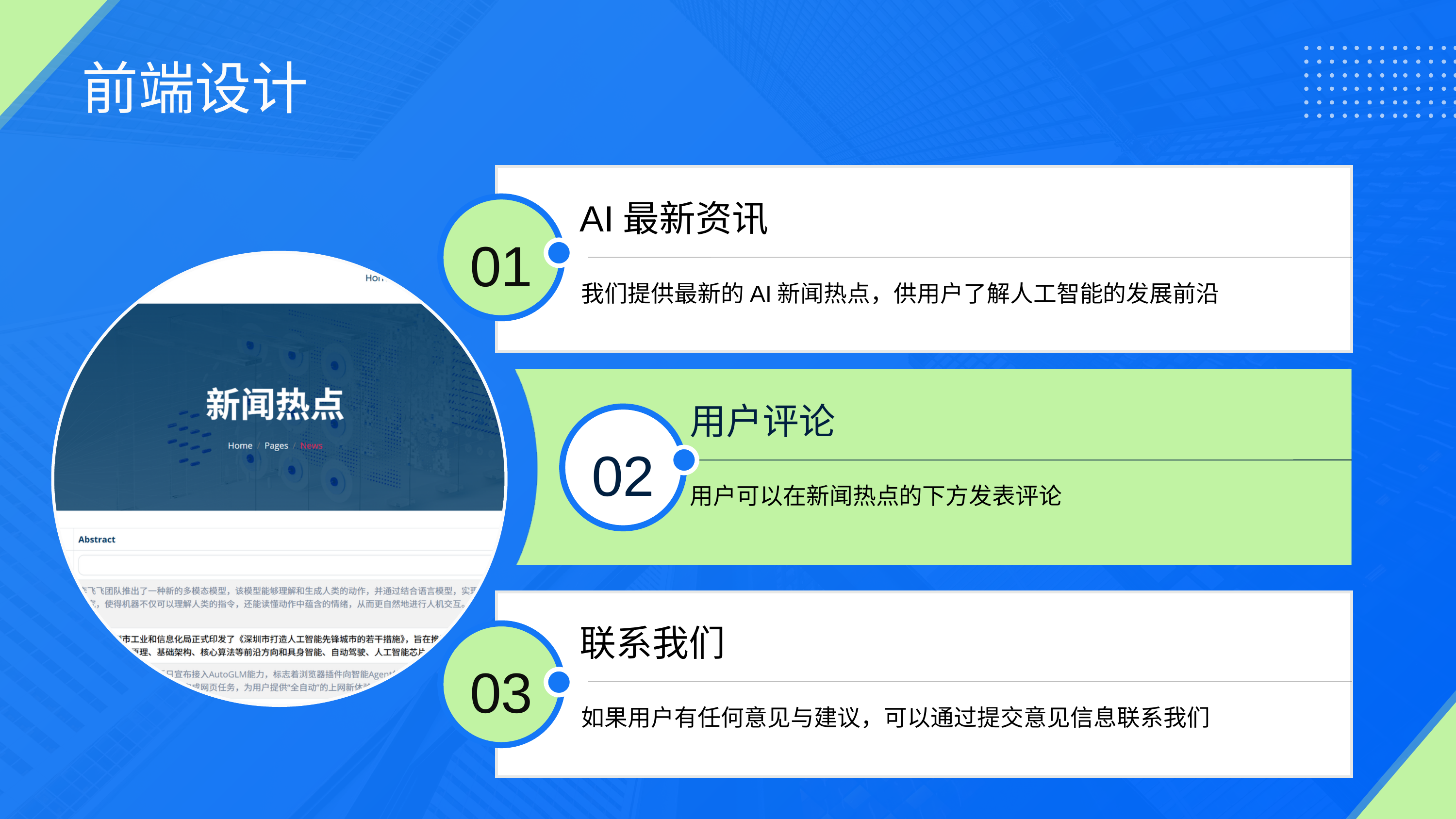

前端设计

AI最新资讯

01

我们提供最新的AI新闻热点，供用户了解人工智能的发展前沿

用户评论

02

用户可以在新闻热点的下方发表评论

联系我们

03

如果用户有任何意见与建议，可以通过提交意见信息联系我们